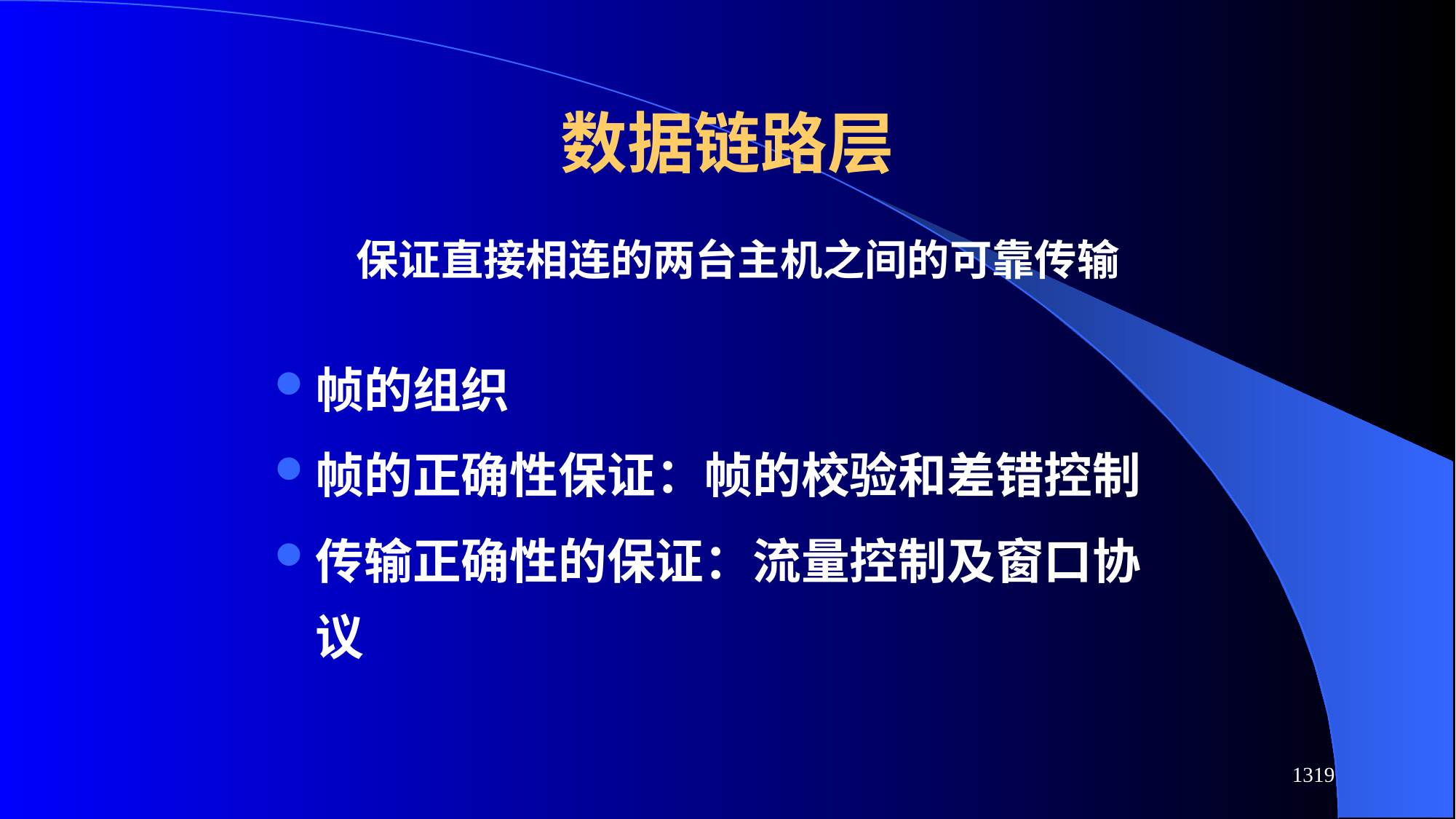

# 数据链路层
保证直接相连的两台主机之间的可靠传输
帧的组织
帧的正确性保证：帧的校验和差错控制
传输正确性的保证：流量控制及窗口协议
1319